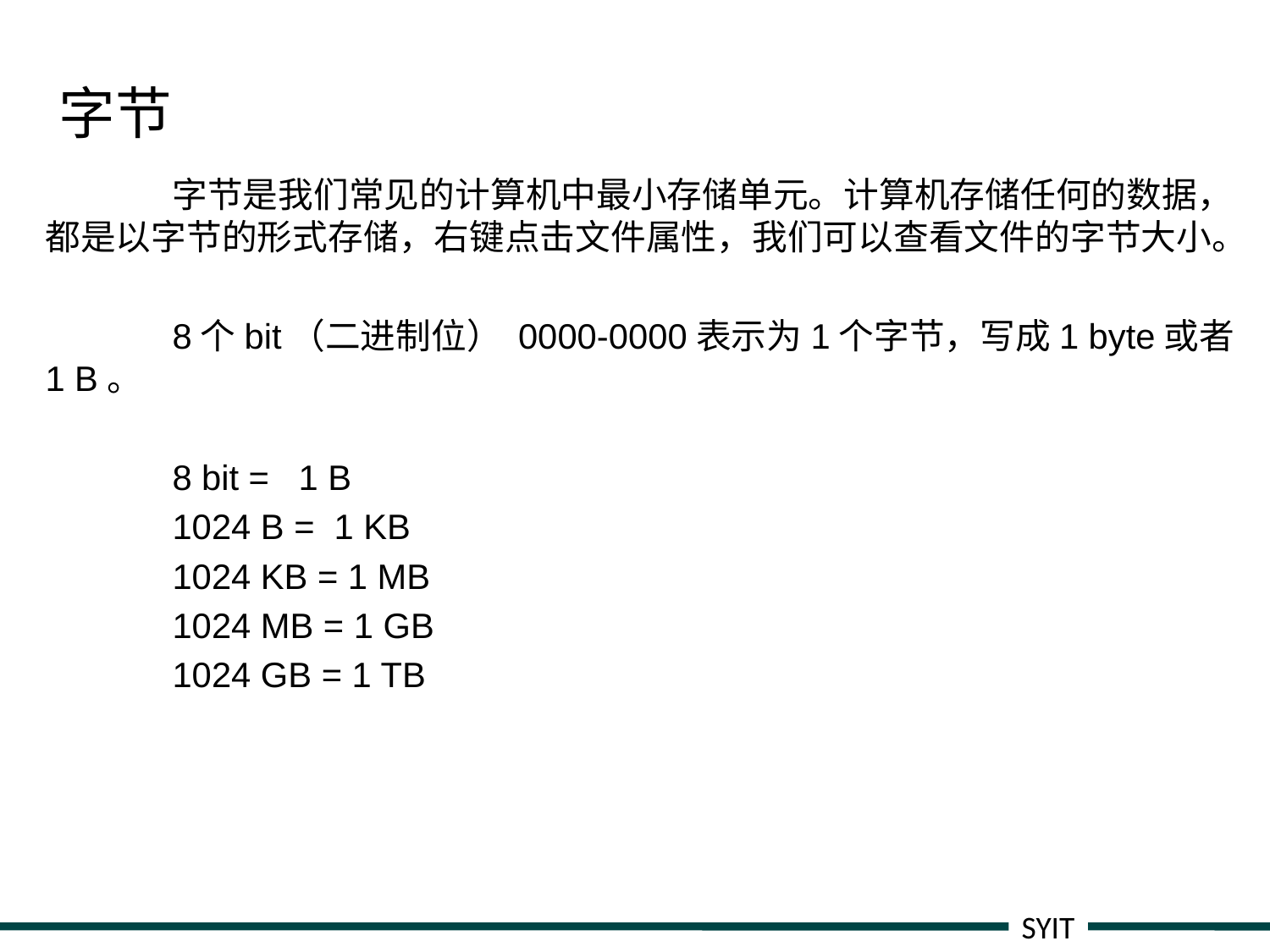

# 字节
		字节是我们常见的计算机中最小存储单元。计算机存储任何的数据，都是以字节的形式存储，右键点击文件属性，我们可以查看文件的字节大小。

		8个bit（二进制位） 0000-0000表示为1个字节，写成1 byte或者1 B。

		8 bit =   1 B
		1024 B =  1 KB
		1024 KB = 1 MB
		1024 MB = 1 GB
		1024 GB = 1 TB
SYIT